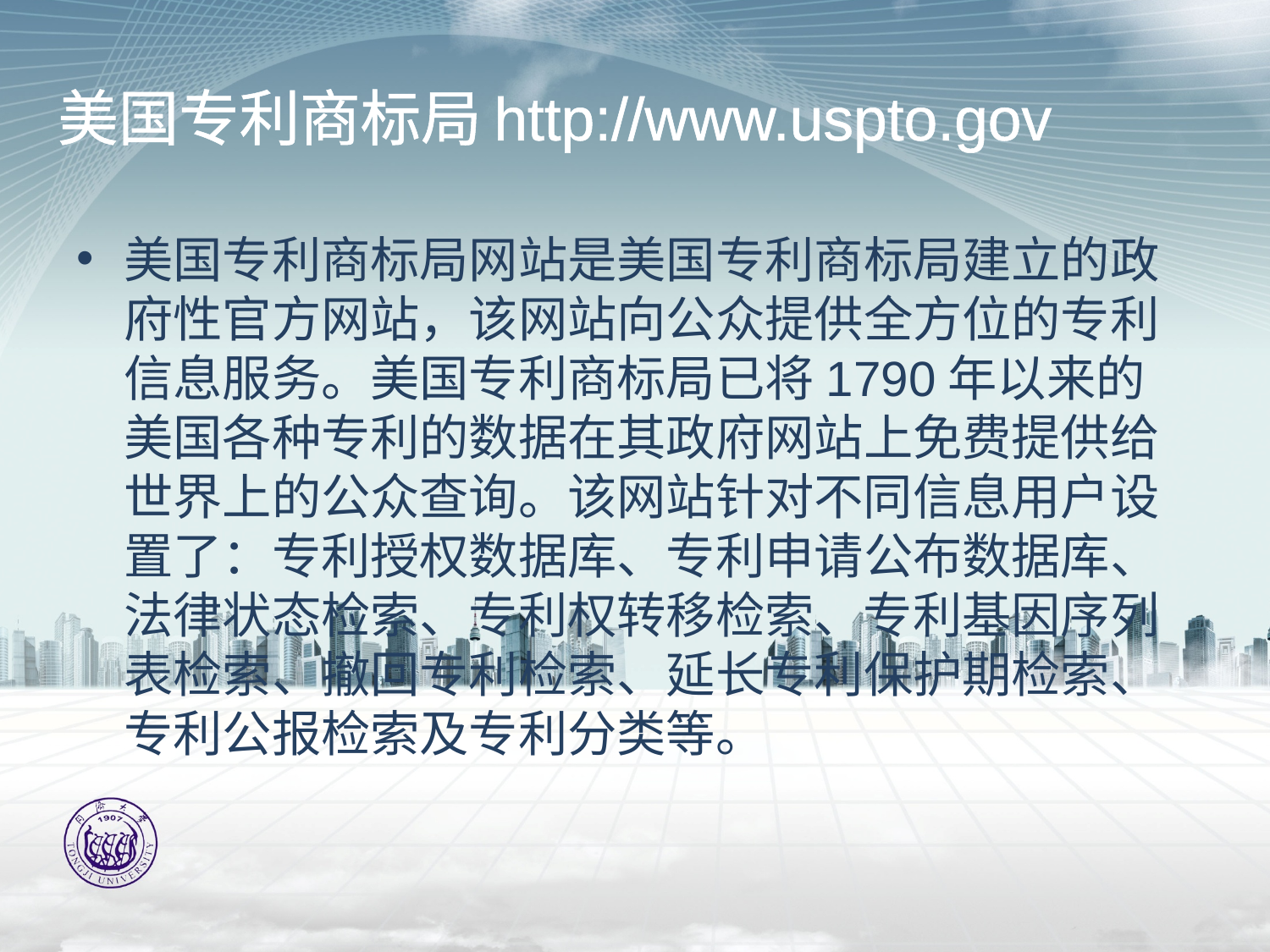

# 美国专利商标局http://www.uspto.gov
美国专利商标局网站是美国专利商标局建立的政府性官方网站，该网站向公众提供全方位的专利信息服务。美国专利商标局已将1790年以来的美国各种专利的数据在其政府网站上免费提供给世界上的公众查询。该网站针对不同信息用户设置了：专利授权数据库、专利申请公布数据库、法律状态检索、专利权转移检索、专利基因序列表检索、撤回专利检索、延长专利保护期检索、专利公报检索及专利分类等。